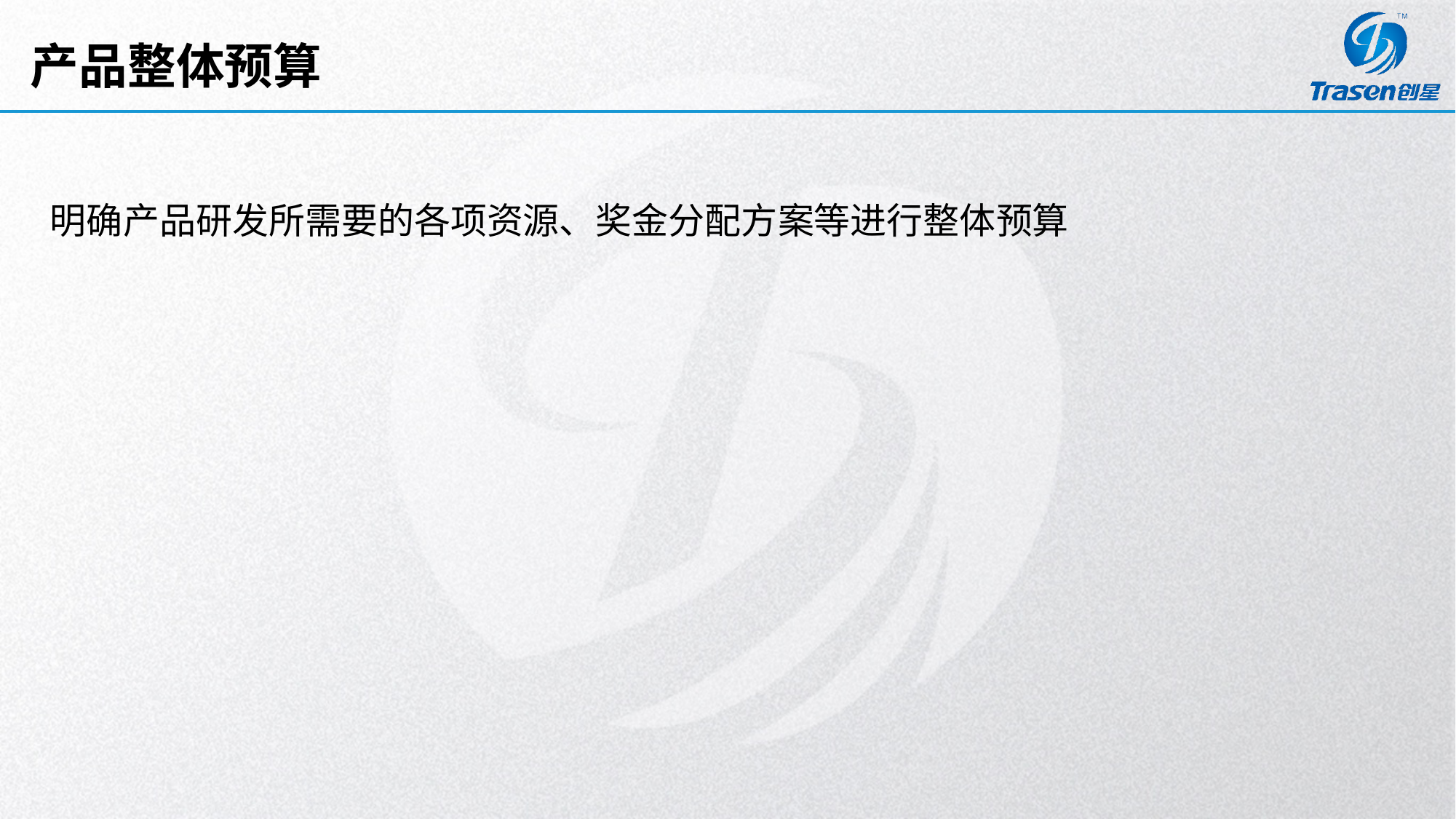

# 产品整体预算
明确产品研发所需要的各项资源、奖金分配方案等进行整体预算